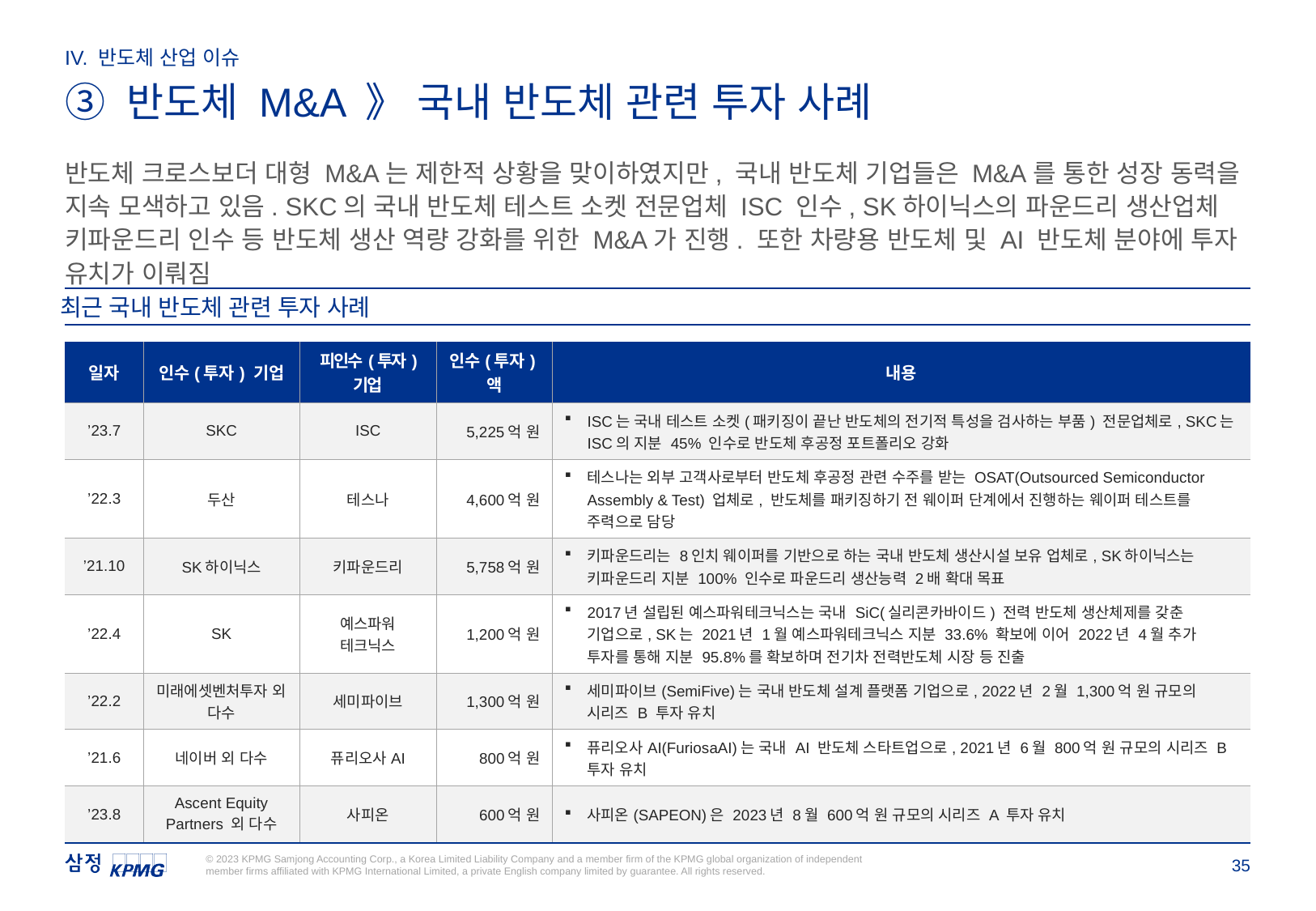

IV. 반도체 산업 이슈
③ 반도체 M&A 》 국내 반도체 관련 투자 사례
반도체 크로스보더 대형 M&A는 제한적 상황을 맞이하였지만, 국내 반도체 기업들은 M&A를 통한 성장 동력을 지속 모색하고 있음. SKC의 국내 반도체 테스트 소켓 전문업체 ISC 인수, SK하이닉스의 파운드리 생산업체 키파운드리 인수 등 반도체 생산 역량 강화를 위한 M&A가 진행. 또한 차량용 반도체 및 AI 반도체 분야에 투자 유치가 이뤄짐
최근 국내 반도체 관련 투자 사례
| 일자 | 인수(투자) 기업 | 피인수(투자) 기업 | 인수(투자)액 | 내용 |
| --- | --- | --- | --- | --- |
| ’23.7 | SKC | ISC | 5,225억 원 | ISC는 국내 테스트 소켓(패키징이 끝난 반도체의 전기적 특성을 검사하는 부품) 전문업체로, SKC는 ISC의 지분 45% 인수로 반도체 후공정 포트폴리오 강화 |
| ’22.3 | 두산 | 테스나 | 4,600억 원 | 테스나는 외부 고객사로부터 반도체 후공정 관련 수주를 받는 OSAT(Outsourced Semiconductor Assembly & Test) 업체로, 반도체를 패키징하기 전 웨이퍼 단계에서 진행하는 웨이퍼 테스트를 주력으로 담당 |
| ’21.10 | SK하이닉스 | 키파운드리 | 5,758억 원 | 키파운드리는 8인치 웨이퍼를 기반으로 하는 국내 반도체 생산시설 보유 업체로, SK하이닉스는 키파운드리 지분 100% 인수로 파운드리 생산능력 2배 확대 목표 |
| ’22.4 | SK | 예스파워 테크닉스 | 1,200억 원 | 2017년 설립된 예스파워테크닉스는 국내 SiC(실리콘카바이드) 전력 반도체 생산체제를 갖춘 기업으로, SK는 2021년 1월 예스파워테크닉스 지분 33.6% 확보에 이어 2022년 4월 추가 투자를 통해 지분 95.8%를 확보하며 전기차 전력반도체 시장 등 진출 |
| ’22.2 | 미래에셋벤처투자 외 다수 | 세미파이브 | 1,300억 원 | 세미파이브(SemiFive)는 국내 반도체 설계 플랫폼 기업으로, 2022년 2월 1,300억 원 규모의 시리즈 B 투자 유치 |
| ’21.6 | 네이버 외 다수 | 퓨리오사AI | 800억 원 | 퓨리오사AI(FuriosaAI)는 국내 AI 반도체 스타트업으로, 2021년 6월 800억 원 규모의 시리즈 B 투자 유치 |
| ’23.8 | Ascent Equity Partners 외 다수 | 사피온 | 600억 원 | 사피온(SAPEON)은 2023년 8월 600억 원 규모의 시리즈 A 투자 유치 |
Source: 언론보도 종합, 삼정KPMG 경제연구원